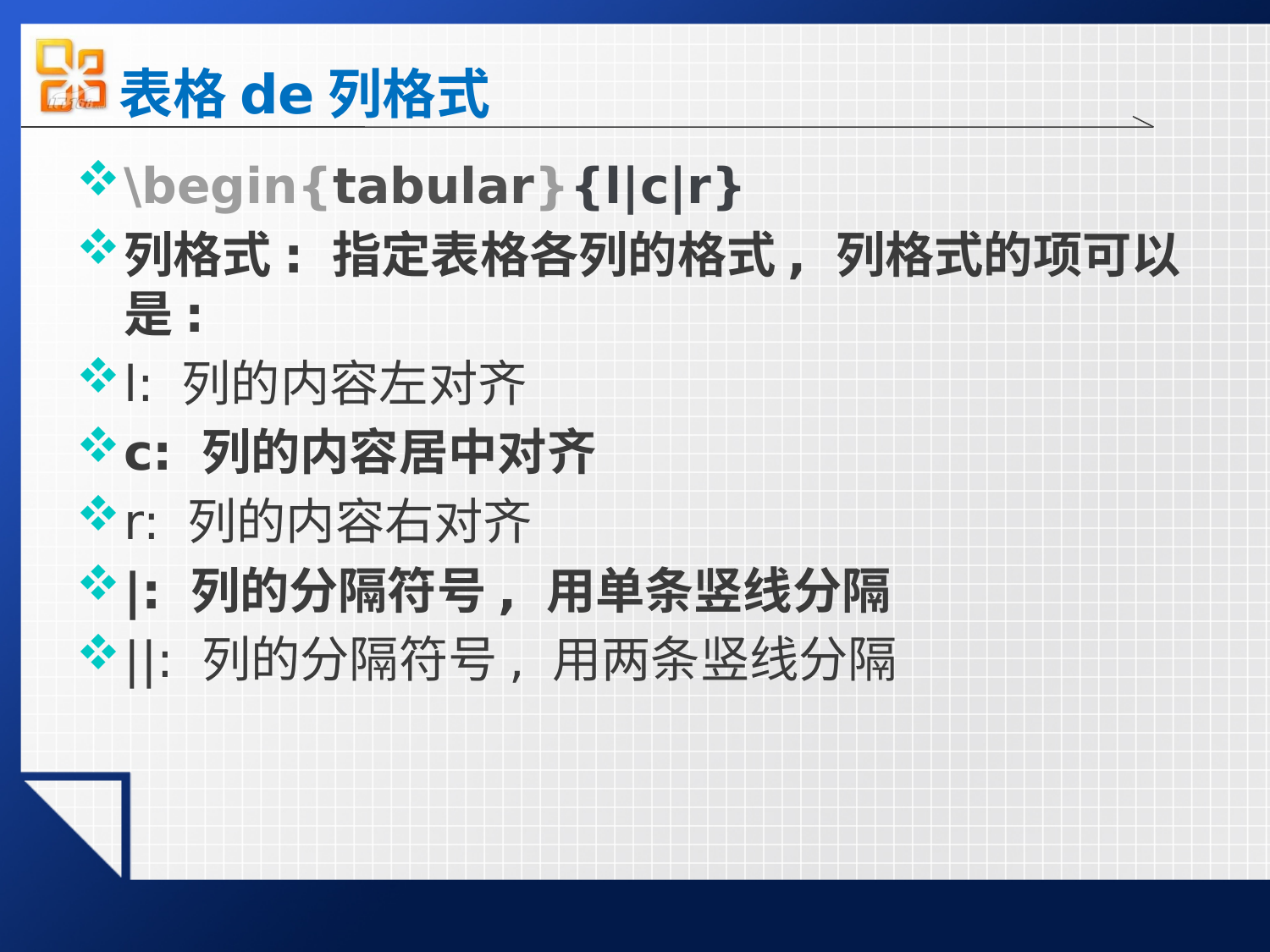

# 表格de列格式
\begin{tabular}{l|c|r}
列格式: 指定表格各列的格式, 列格式的项可以是:
l: 列的内容左对齐
c: 列的内容居中对齐
r: 列的内容右对齐
|: 列的分隔符号, 用单条竖线分隔
||: 列的分隔符号, 用两条竖线分隔